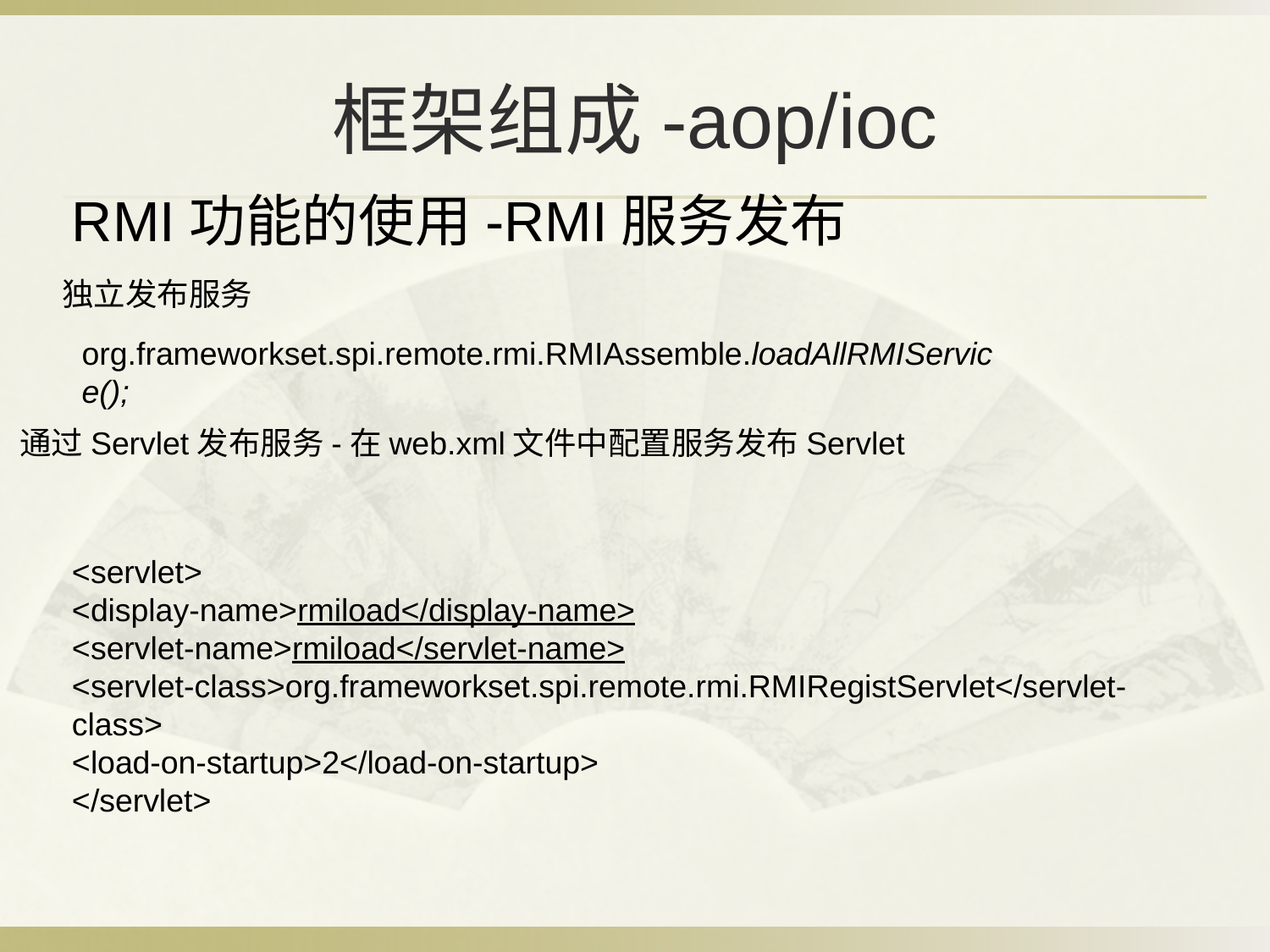

# 框架组成-aop/ioc
RMI功能的使用-RMI服务发布

独立发布服务
org.frameworkset.spi.remote.rmi.RMIAssemble.loadAllRMIService();
通过Servlet发布服务-在web.xml文件中配置服务发布Servlet
<servlet>
<display-name>rmiload</display-name>
<servlet-name>rmiload</servlet-name>
<servlet-class>org.frameworkset.spi.remote.rmi.RMIRegistServlet</servlet-class>
<load-on-startup>2</load-on-startup>
</servlet>